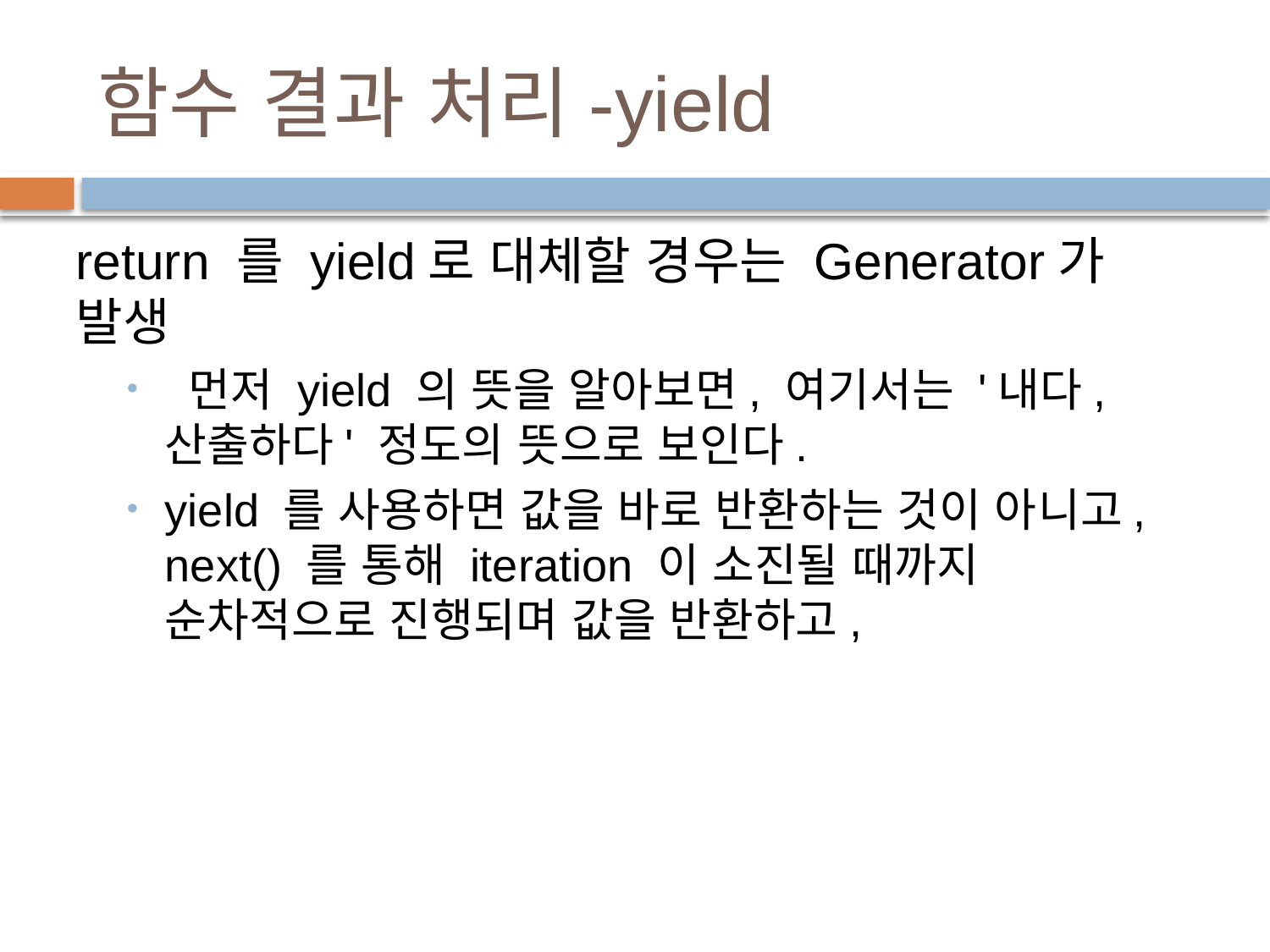

# 함수 결과 처리-yield
return 를 yield로 대체할 경우는 Generator가 발생
 먼저 yield 의 뜻을 알아보면, 여기서는 '내다, 산출하다' 정도의 뜻으로 보인다.
yield 를 사용하면 값을 바로 반환하는 것이 아니고, next() 를 통해 iteration 이 소진될 때까지 순차적으로 진행되며 값을 반환하고,